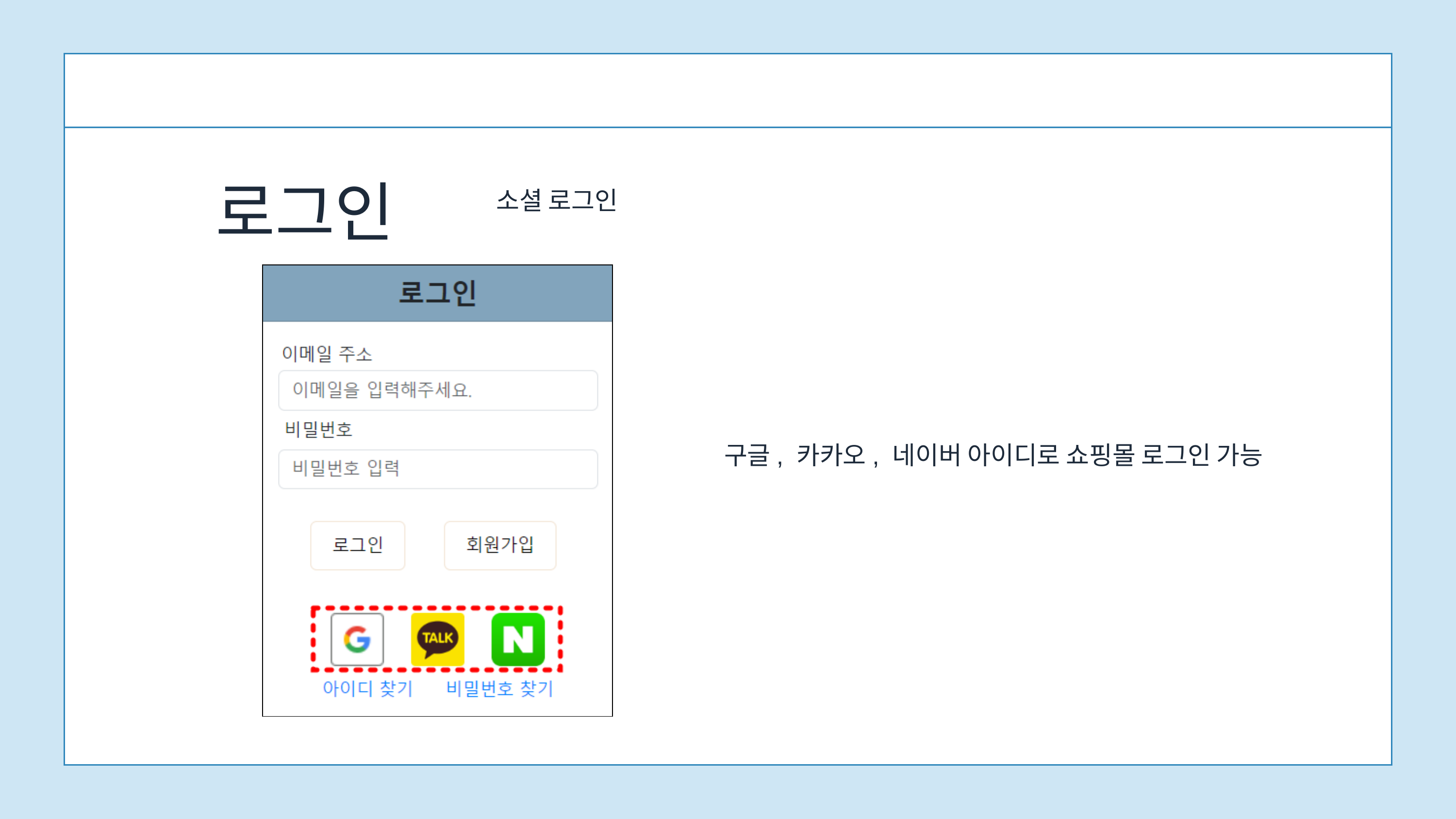

로그인

소셜 로그인

구글, 카카오, 네이버 아이디로 쇼핑몰 로그인 가능